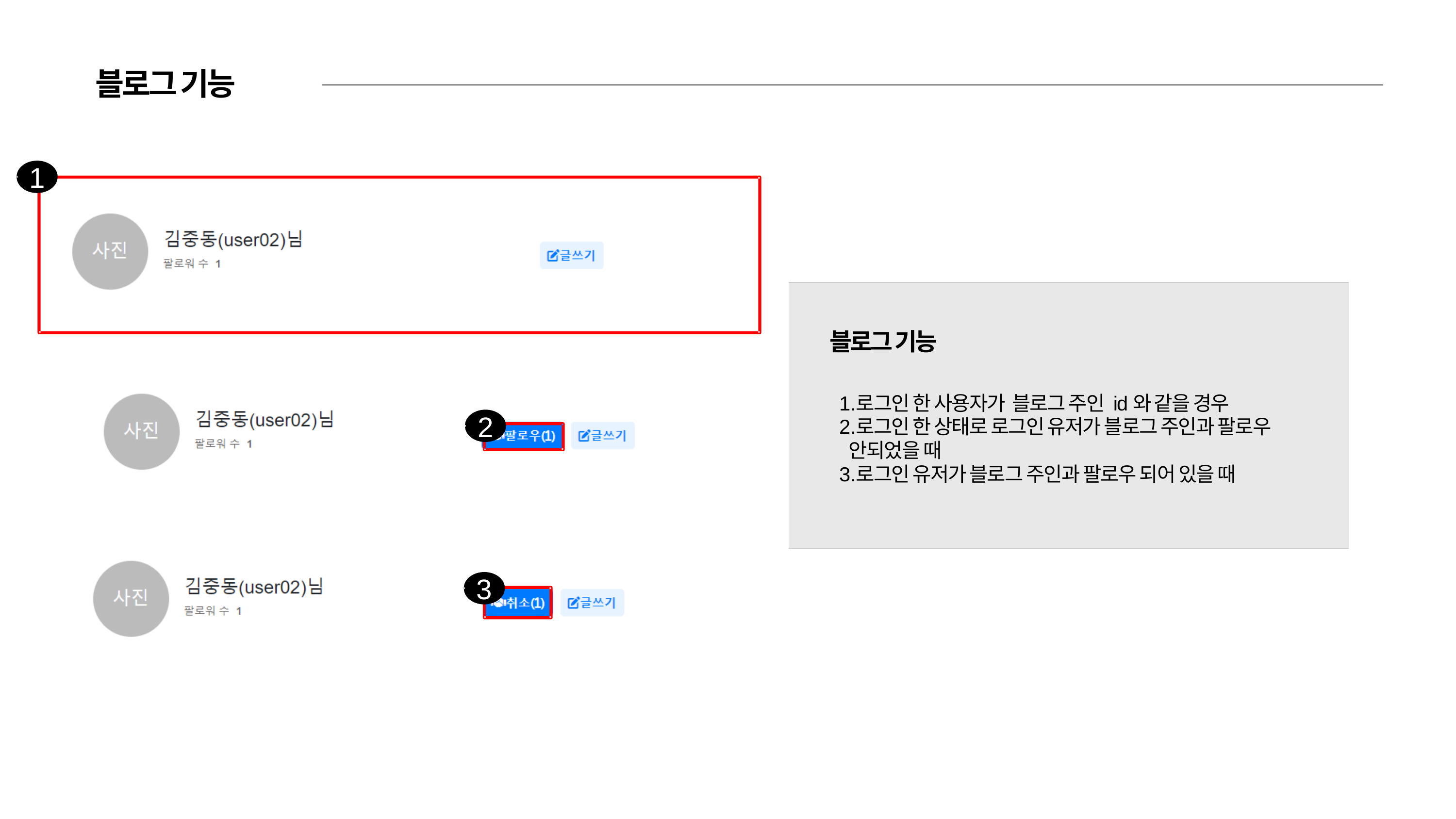

블로그 기능

1

블로그 기능

로그인 한 사용자가  블로그 주인 id와 같을 경우
로그인 한 상태로 로그인 유저가 블로그 주인과 팔로우 안되었을 때
로그인 유저가 블로그 주인과 팔로우 되어 있을 때

2

3